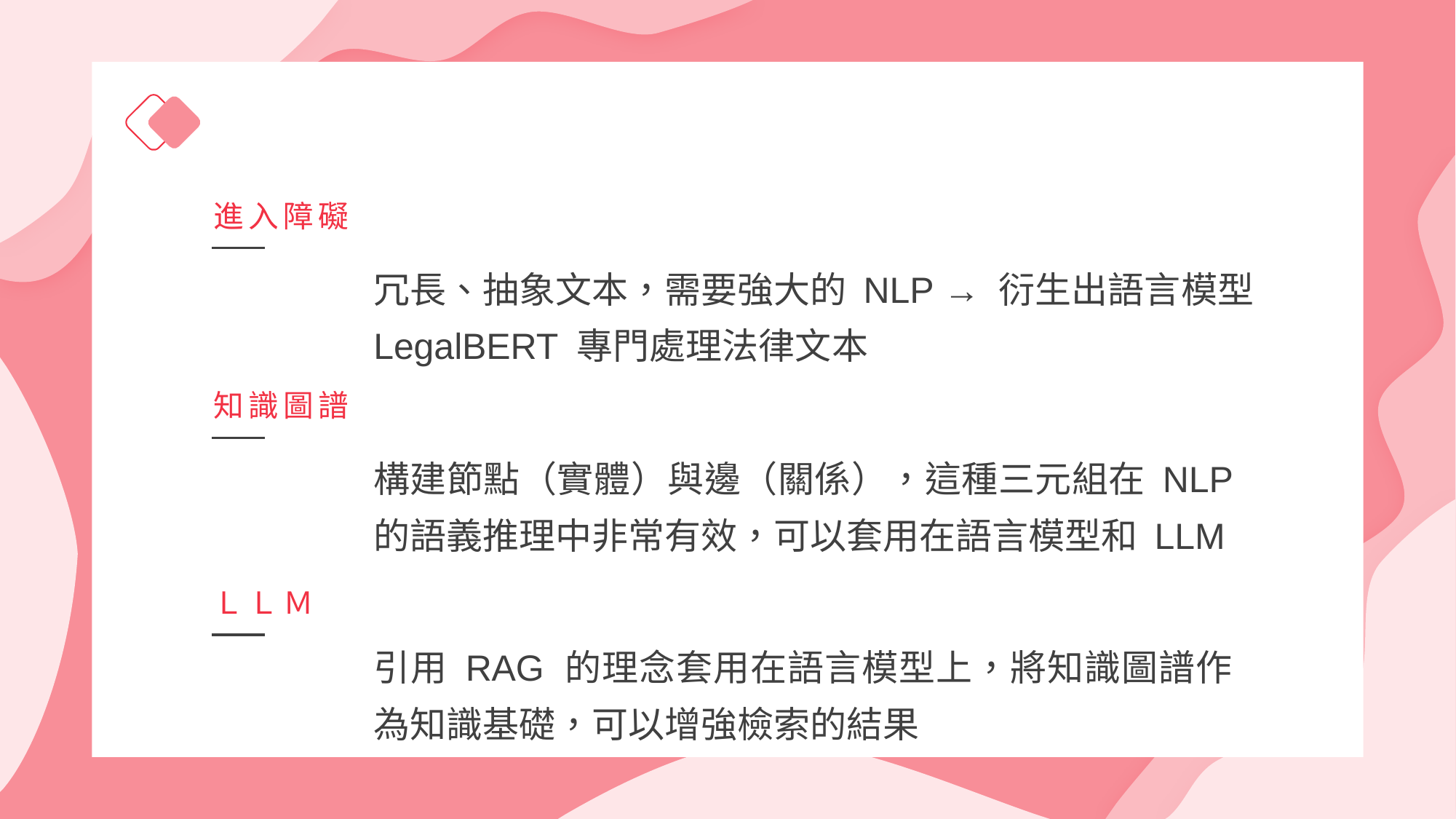

進入障礙
冗長、抽象文本，需要強大的 NLP → 衍生出語言模型
LegalBERT 專門處理法律文本
知識圖譜
構建節點（實體）與邊（關係），這種三元組在 NLP 的語義推理中非常有效，可以套用在語言模型和 LLM
ＬＬＭ
引用 RAG 的理念套用在語言模型上，將知識圖譜作為知識基礎，可以增強檢索的結果